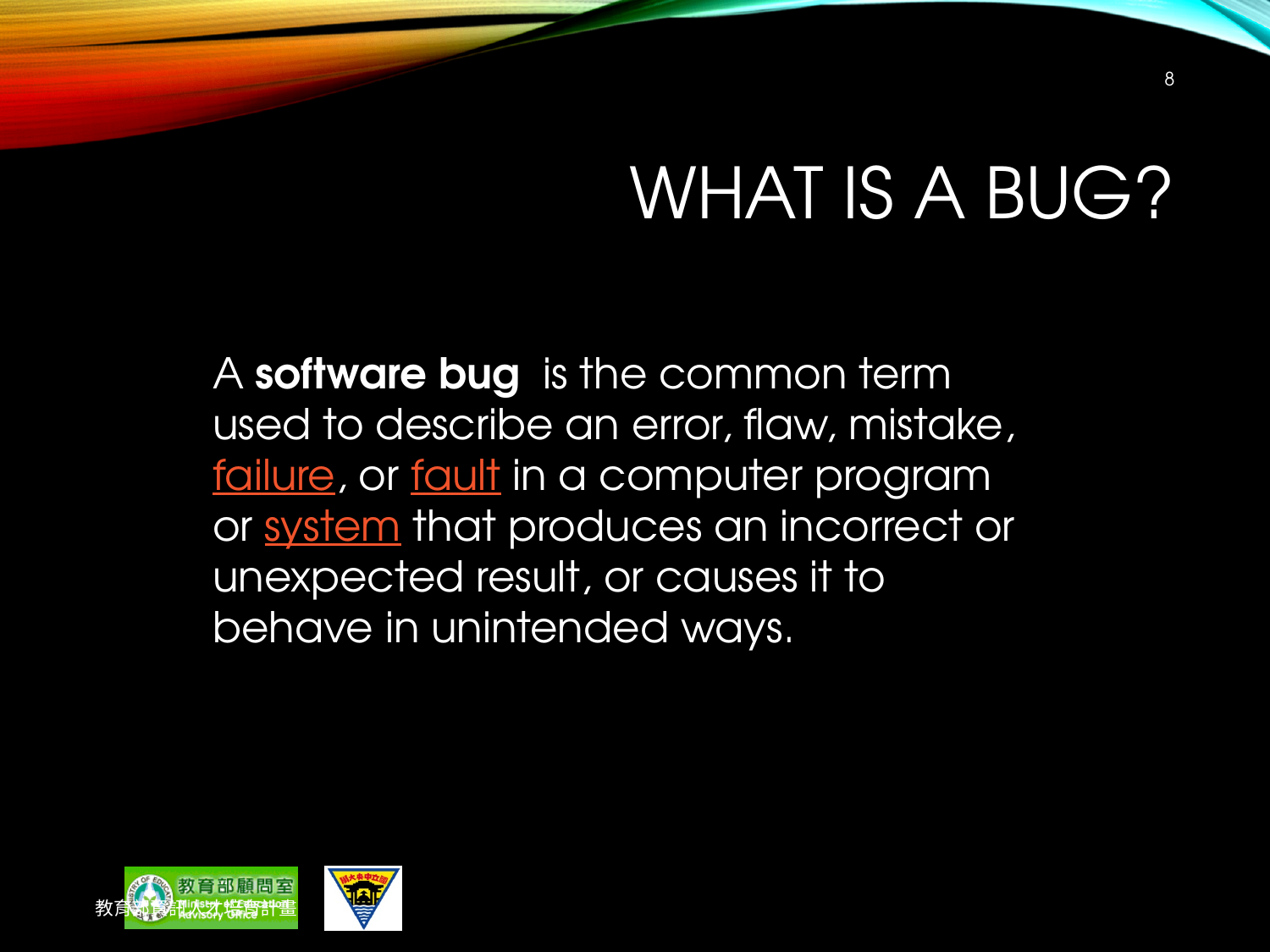

8
# What is a BUG?

A software bug  is the common term used to describe an error, flaw, mistake, failure, or fault in a computer program or system that produces an incorrect or unexpected result, or causes it to behave in unintended ways.

教育部資訊人才培育計畫